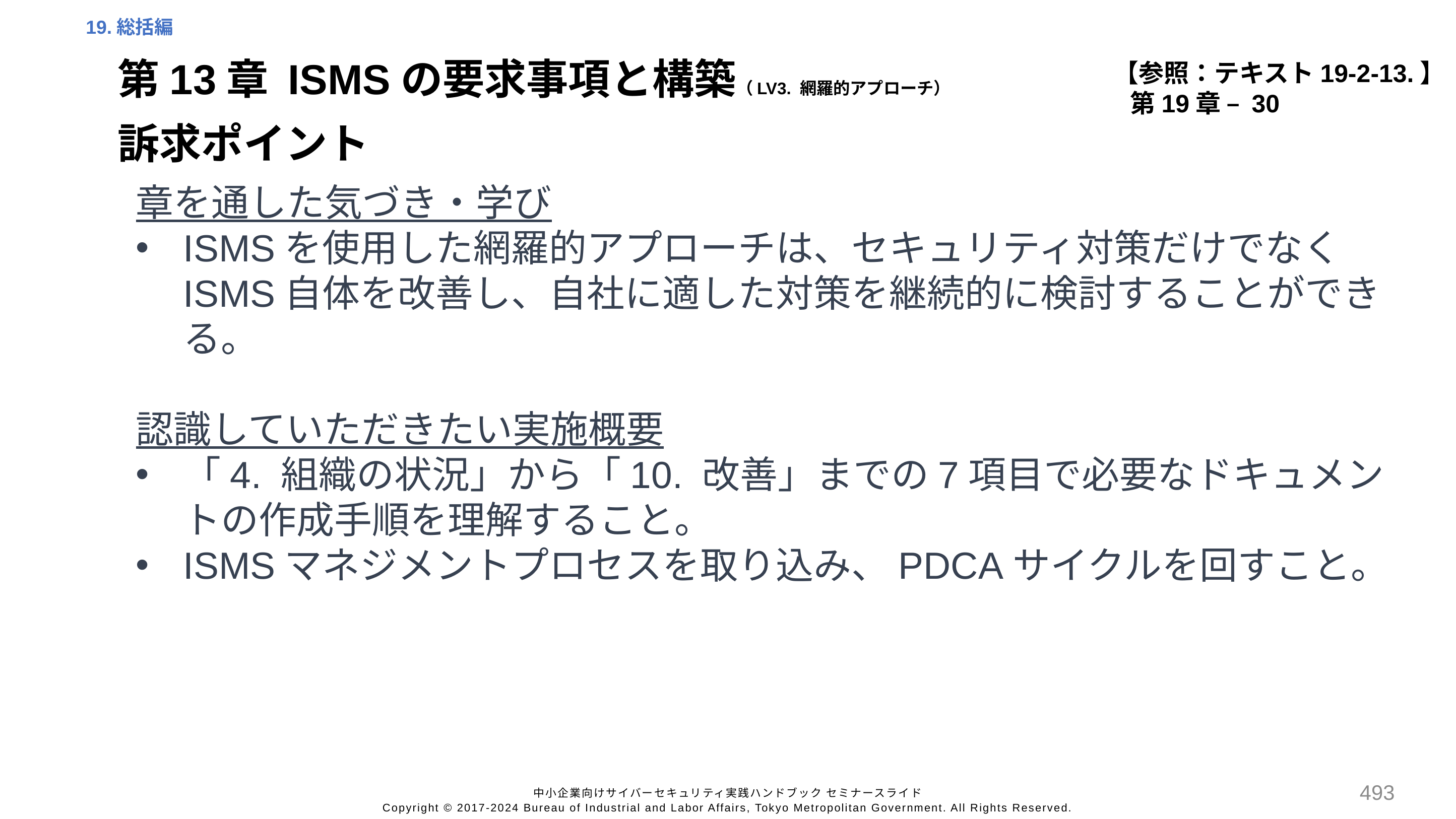

19.総括編
【参照：テキスト19-2-13.】
第19章 – 30
第13章 ISMSの要求事項と構築（LV3. 網羅的アプローチ）
訴求ポイント
章を通した気づき・学び
ISMSを使用した網羅的アプローチは、セキュリティ対策だけでなくISMS自体を改善し、自社に適した対策を継続的に検討することができる。

認識していただきたい実施概要
「4. 組織の状況」から「10. 改善」までの7項目で必要なドキュメントの作成手順を理解すること。
ISMSマネジメントプロセスを取り込み、PDCAサイクルを回すこと。
493